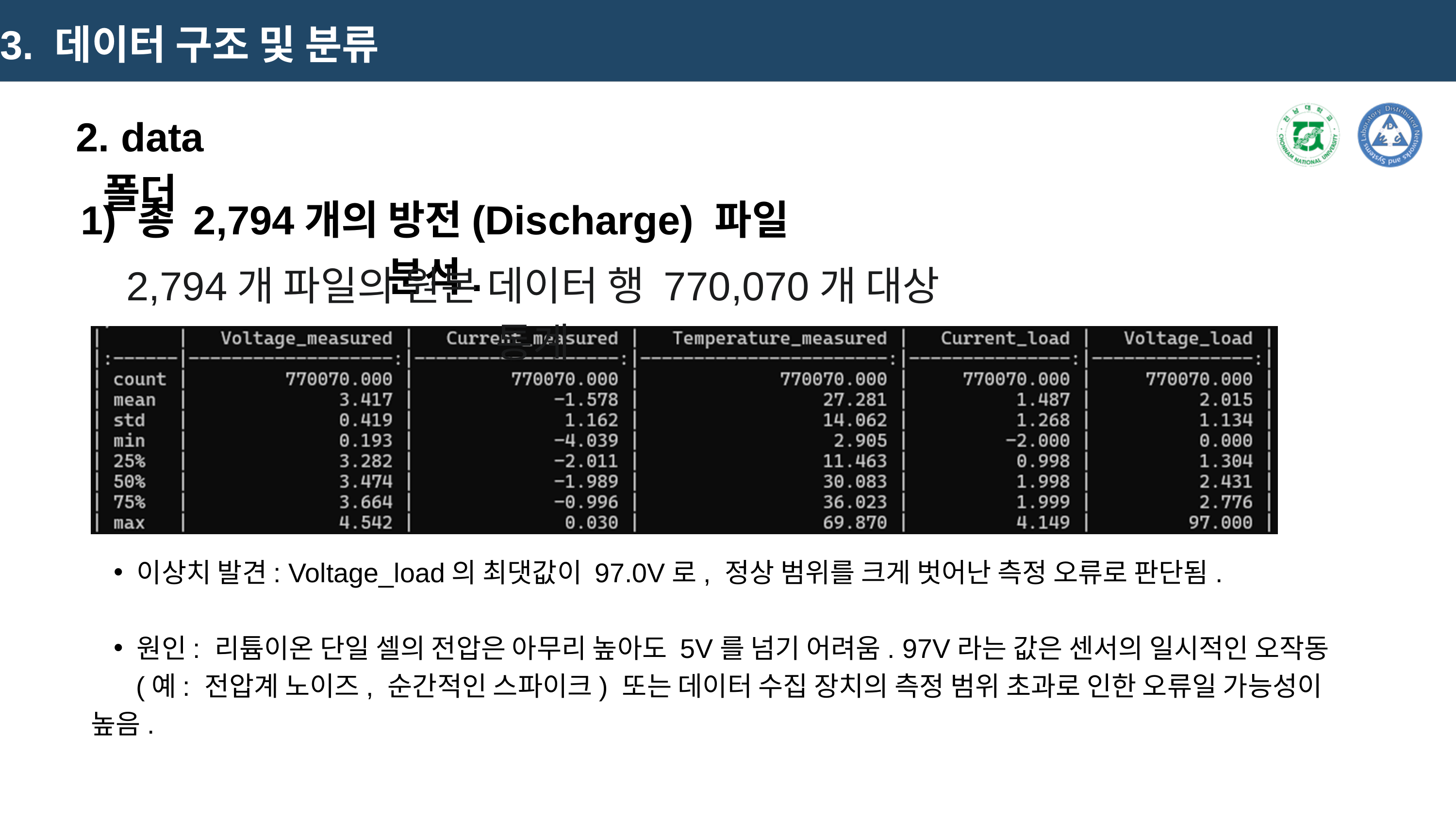

3. 데이터 구조 및 분류
2. data 폴더
1) 총 2,794개의 방전(Discharge) 파일 분석.
2,794개 파일의 원본 데이터 행 770,070개 대상 통계

이상치 발견: Voltage_load의 최댓값이 97.0V로, 정상 범위를 크게 벗어난 측정 오류로 판단됨.

원인: 리튬이온 단일 셀의 전압은 아무리 높아도 5V를 넘기 어려움. 97V라는 값은 센서의 일시적인 오작동
      (예: 전압계 노이즈, 순간적인 스파이크) 또는 데이터 수집 장치의 측정 범위 초과로 인한 오류일 가능성이 높음.